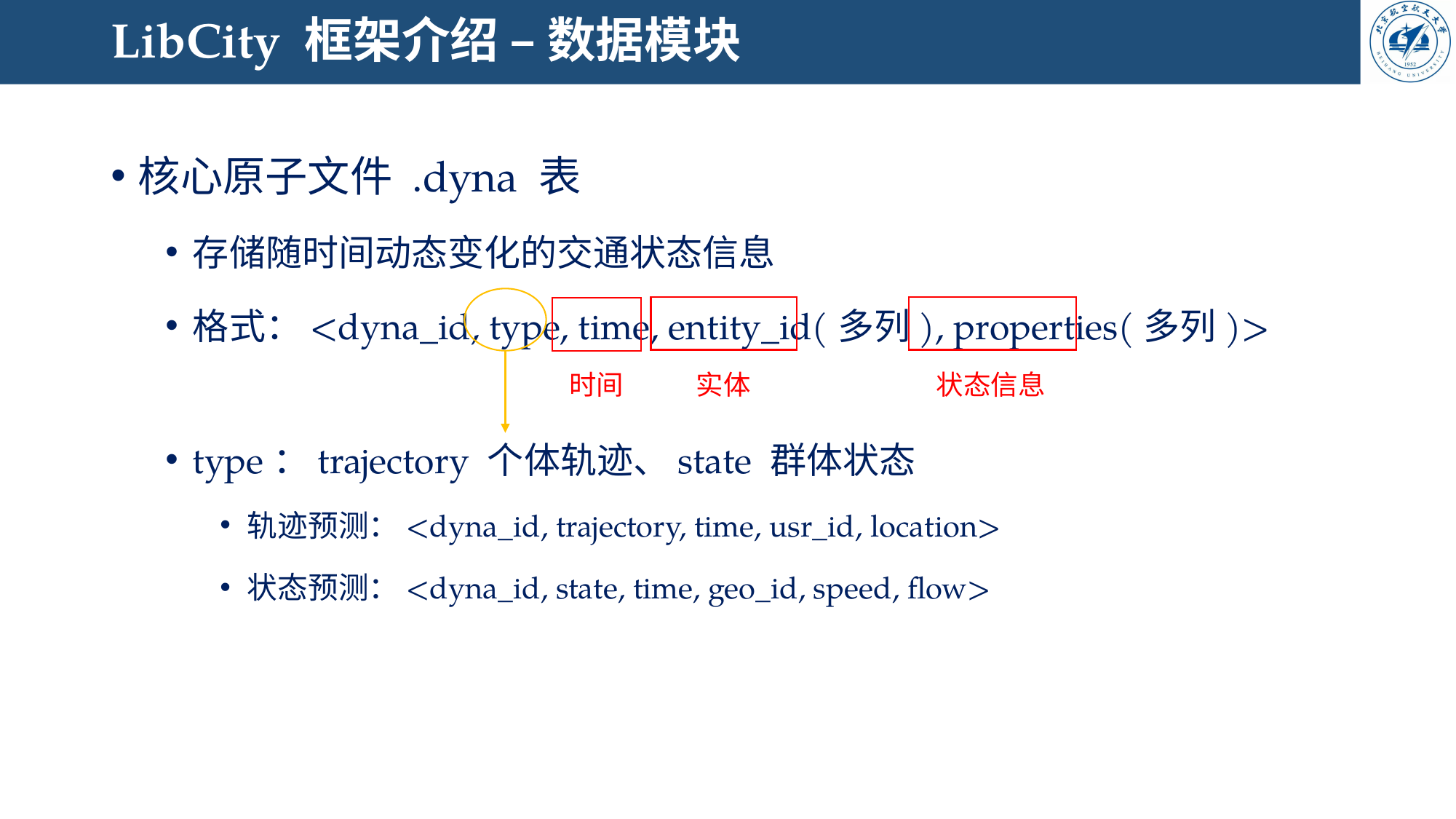

# LibCity 框架介绍 – 数据模块
核心原子文件 .dyna 表
存储随时间动态变化的交通状态信息
格式：<dyna_id, type, time, entity_id(多列), properties(多列)>

type：trajectory 个体轨迹、state 群体状态
轨迹预测：<dyna_id, trajectory, time, usr_id, location>
状态预测：<dyna_id, state, time, geo_id, speed, flow>

时间
实体
状态信息